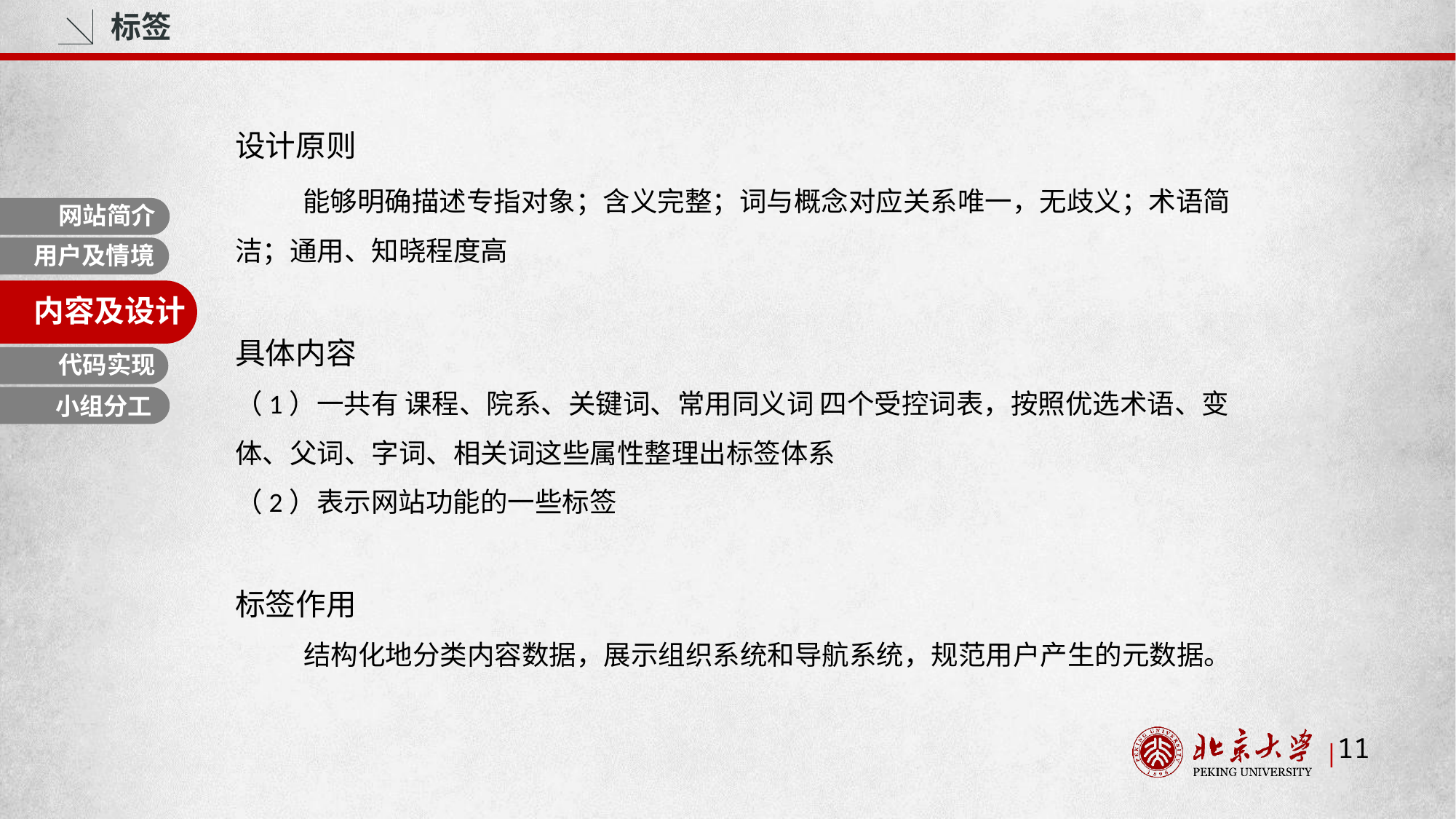

标签
设计原则
         能够明确描述专指对象；含义完整；词与概念对应关系唯一，无歧义；术语简洁；通用、知晓程度高

具体内容
（1）一共有 课程、院系、关键词、常用同义词 四个受控词表，按照优选术语、变体、父词、字词、相关词这些属性整理出标签体系
（2）表示网站功能的一些标签

标签作用
          结构化地分类内容数据，展示组织系统和导航系统，规范用户产生的元数据。

网站简介

用户及情境
内容与设计

内容及设计
聚为星火
代码实现

小组分工
11